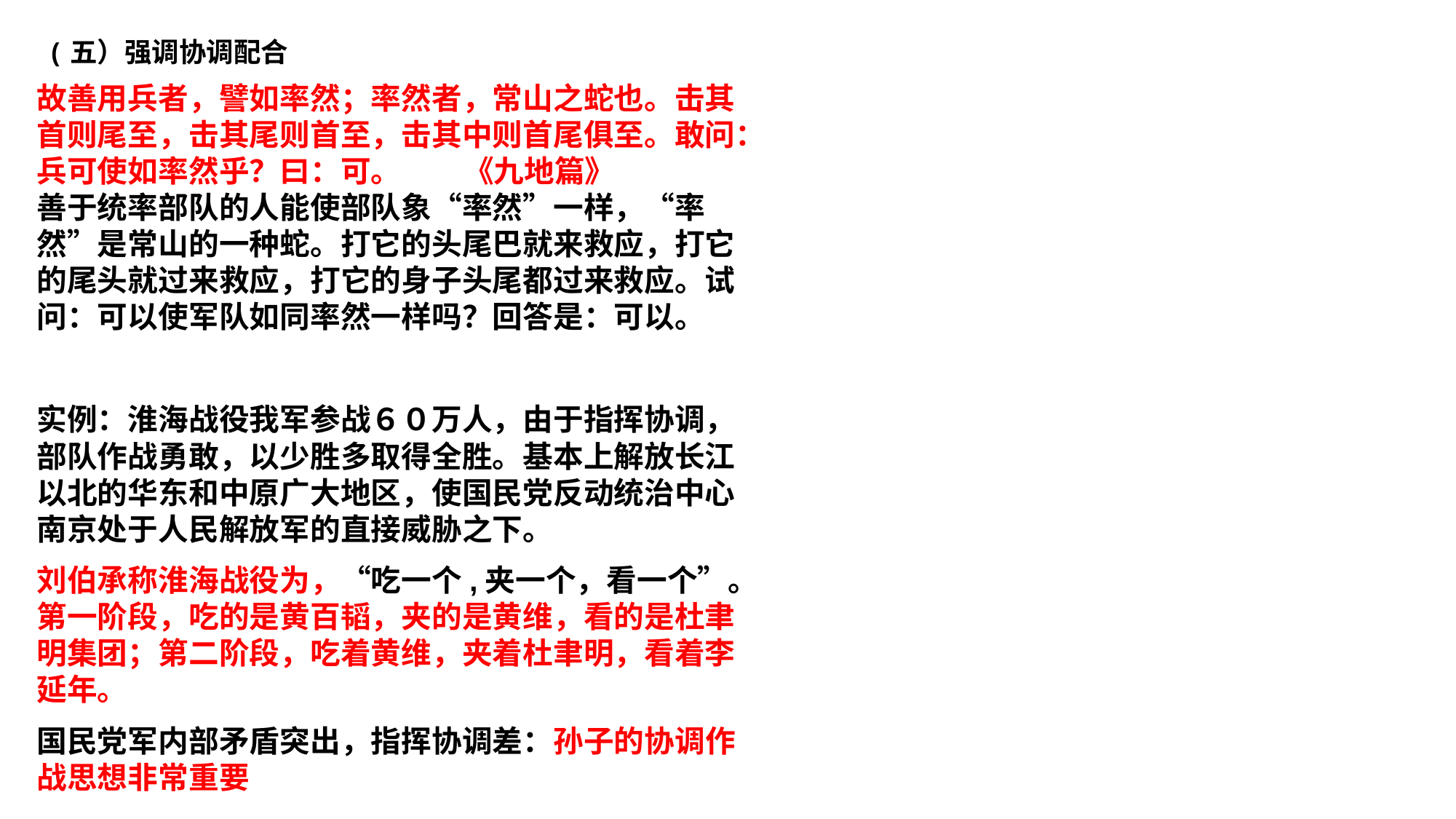

(五）强调协调配合
故善用兵者，譬如率然；率然者，常山之蛇也。击其首则尾至，击其尾则首至，击其中则首尾俱至。敢问：兵可使如率然乎？曰：可。         《九地篇》
善于统率部队的人能使部队象“率然”一样，“率然”是常山的一种蛇。打它的头尾巴就来救应，打它的尾头就过来救应，打它的身子头尾都过来救应。试问：可以使军队如同率然一样吗？回答是：可以。

实例：淮海战役我军参战６０万人，由于指挥协调，部队作战勇敢，以少胜多取得全胜。基本上解放长江以北的华东和中原广大地区，使国民党反动统治中心南京处于人民解放军的直接威胁之下。
刘伯承称淮海战役为，“吃一个,夹一个，看一个”。第一阶段，吃的是黄百韬，夹的是黄维，看的是杜聿明集团；第二阶段，吃着黄维，夹着杜聿明，看着李延年。
国民党军内部矛盾突出，指挥协调差：孙子的协调作战思想非常重要